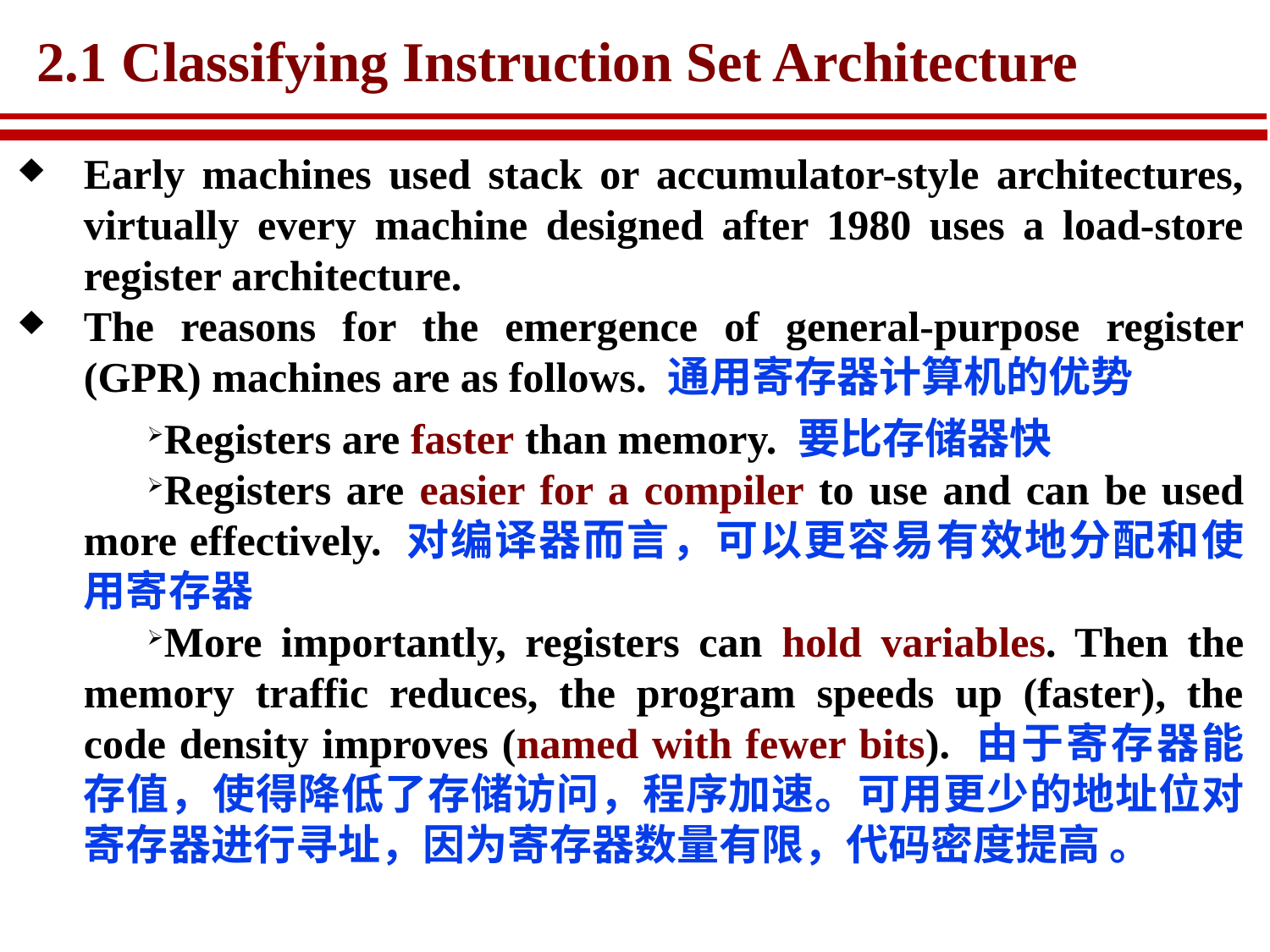

# 2.1 Classifying Instruction Set Architecture
Early machines used stack or accumulator-style architectures, virtually every machine designed after 1980 uses a load-store register architecture.
The reasons for the emergence of general-purpose register (GPR) machines are as follows. 通用寄存器计算机的优势
Registers are faster than memory. 要比存储器快
Registers are easier for a compiler to use and can be used more effectively. 对编译器而言，可以更容易有效地分配和使用寄存器
More importantly, registers can hold variables. Then the memory traffic reduces, the program speeds up (faster), the code density improves (named with fewer bits). 由于寄存器能存值，使得降低了存储访问，程序加速。可用更少的地址位对寄存器进行寻址，因为寄存器数量有限，代码密度提高 。